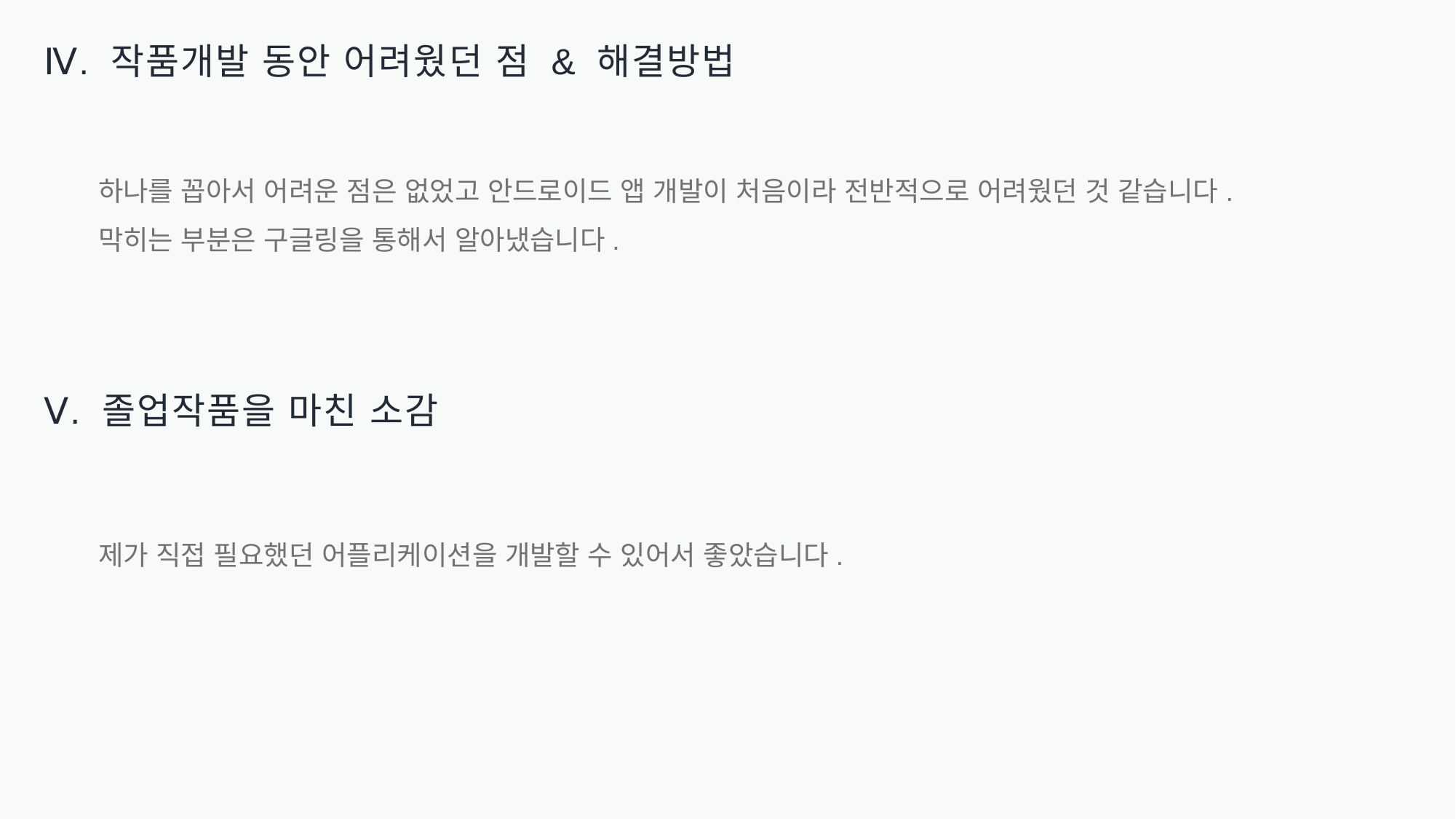

Ⅳ. 작품개발 동안 어려웠던 점 & 해결방법
하나를 꼽아서 어려운 점은 없었고 안드로이드 앱 개발이 처음이라 전반적으로 어려웠던 것 같습니다.
막히는 부분은 구글링을 통해서 알아냈습니다.
Ⅴ. 졸업작품을 마친 소감
제가 직접 필요했던 어플리케이션을 개발할 수 있어서 좋았습니다.